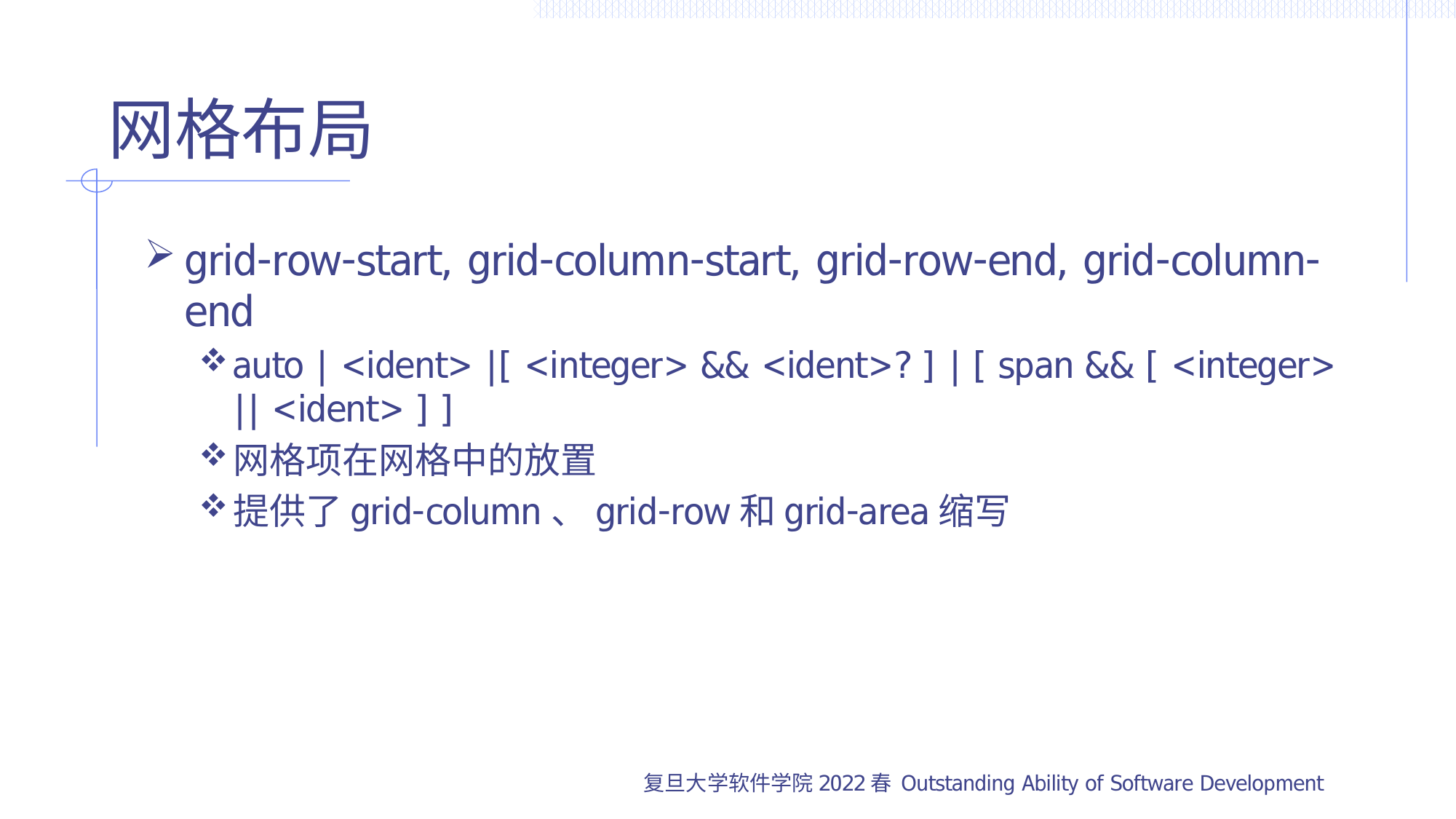

# 网格布局
grid-row-start, grid-column-start, grid-row-end, grid-column-end
auto | <ident> |[ <integer> && <ident>? ] | [ span && [ <integer> || <ident> ] ]
网格项在网格中的放置
提供了grid-column、grid-row和grid-area缩写